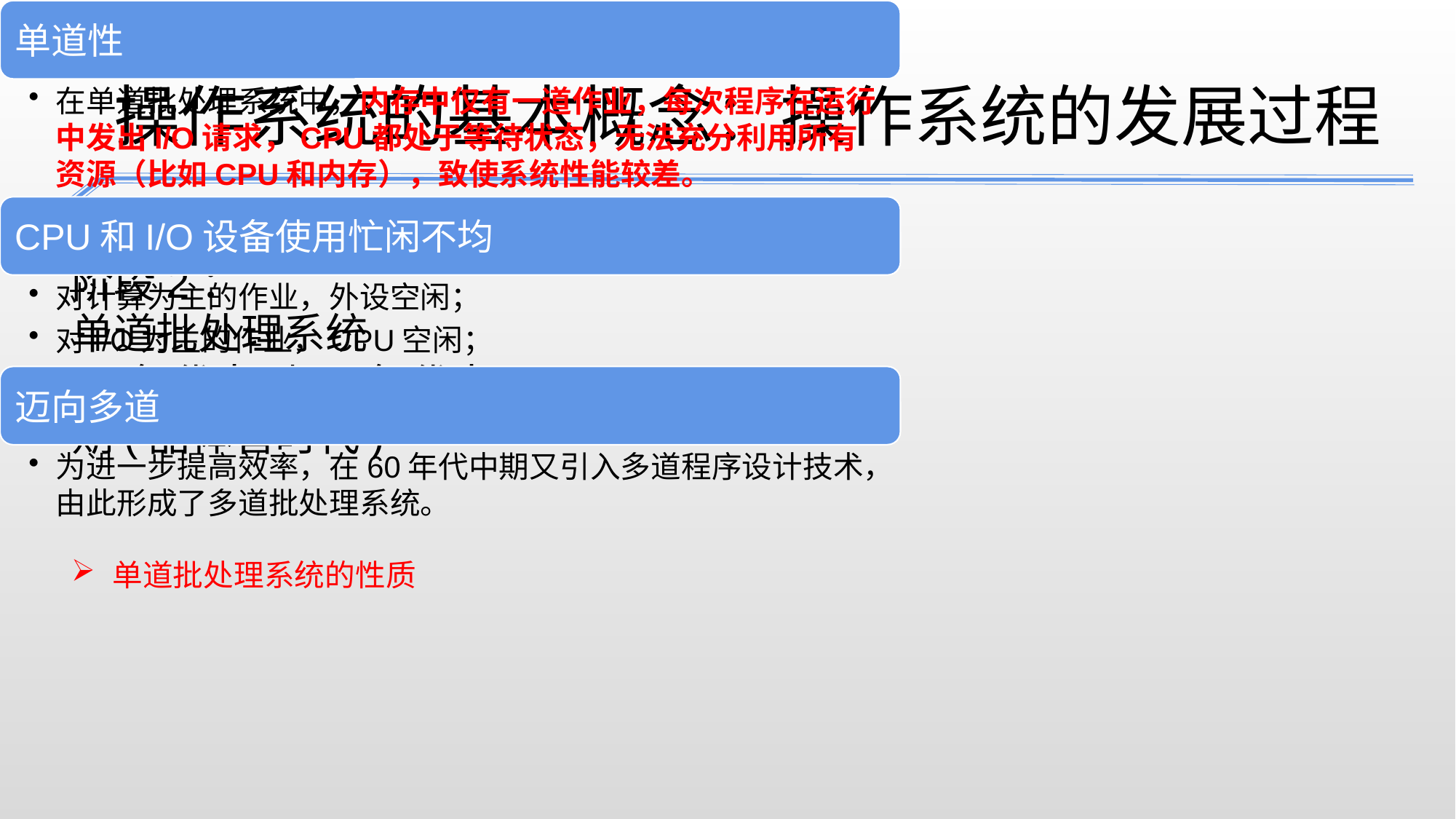

操作系统的基本概念：操作系统的发展过程
单道性
在单道批处理系统中，内存中仅有一道作业，每次程序在运行中发出I/O请求，CPU都处于等待状态，无法充分利用所有资源（比如CPU和内存），致使系统性能较差。
CPU和I/O设备使用忙闲不均
对计算为主的作业，外设空闲；
对I/O为主的作业，CPU空闲；
迈向多道
为进一步提高效率，在60年代中期又引入多道程序设计技术，由此形成了多道批处理系统。
阶段2：
单道批处理系统
50年代末到60年代中期(晶体管时代)
单道批处理系统的性质